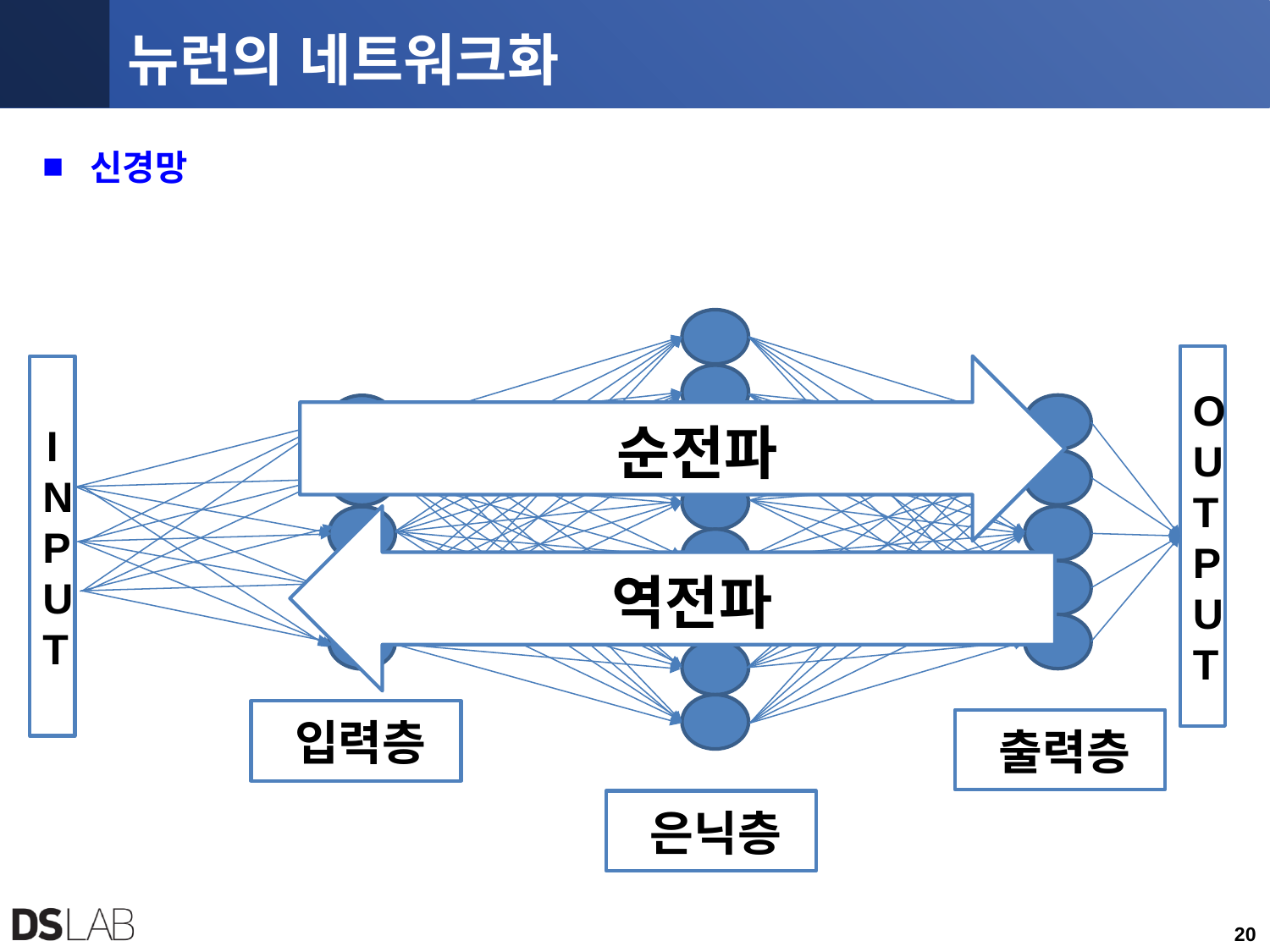

# 뉴런의 네트워크화
신경망

OUTPUT
INPUT

순전파

역전파
입력층

출력층

은닉층

20